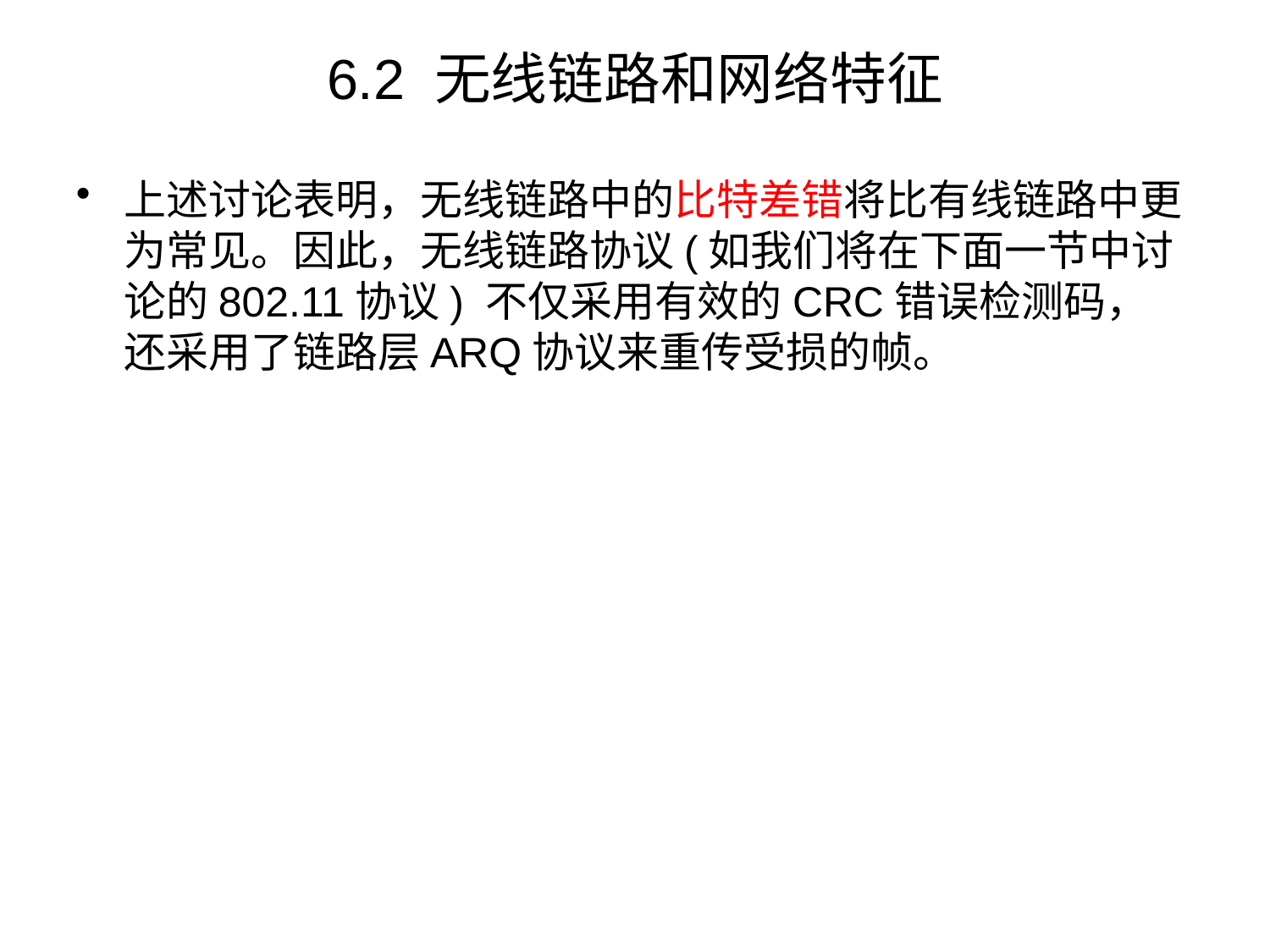

# 6.2 无线链路和网络特征
上述讨论表明，无线链路中的比特差错将比有线链路中更为常见。因此，无线链路协议(如我们将在下面一节中讨论的802.11协议) 不仅采用有效的CRC错误检测码， 还采用了链路层ARQ协议来重传受损的帧。